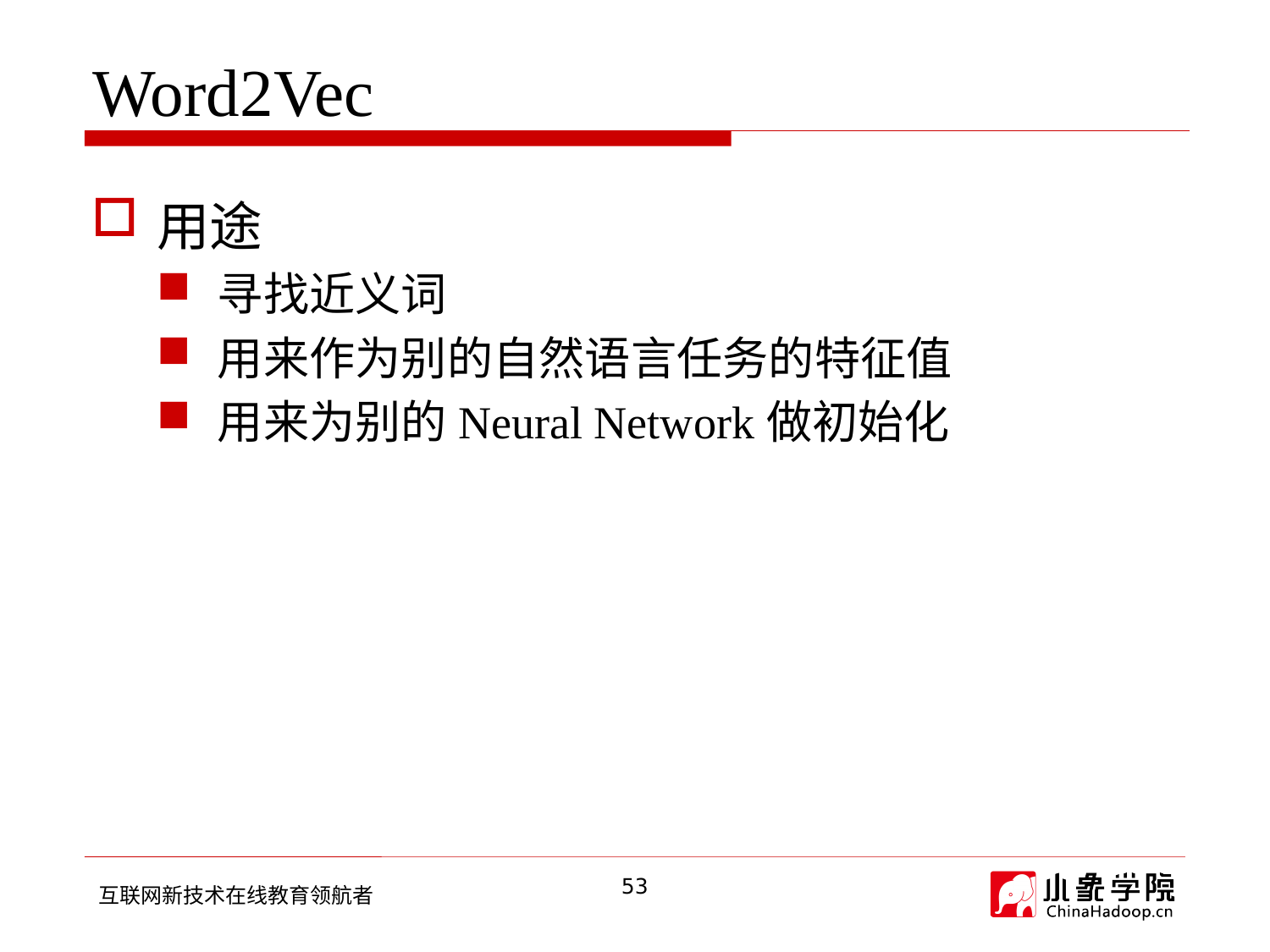

# Word2Vec
用途
寻找近义词
用来作为别的自然语言任务的特征值
用来为别的Neural Network做初始化
53